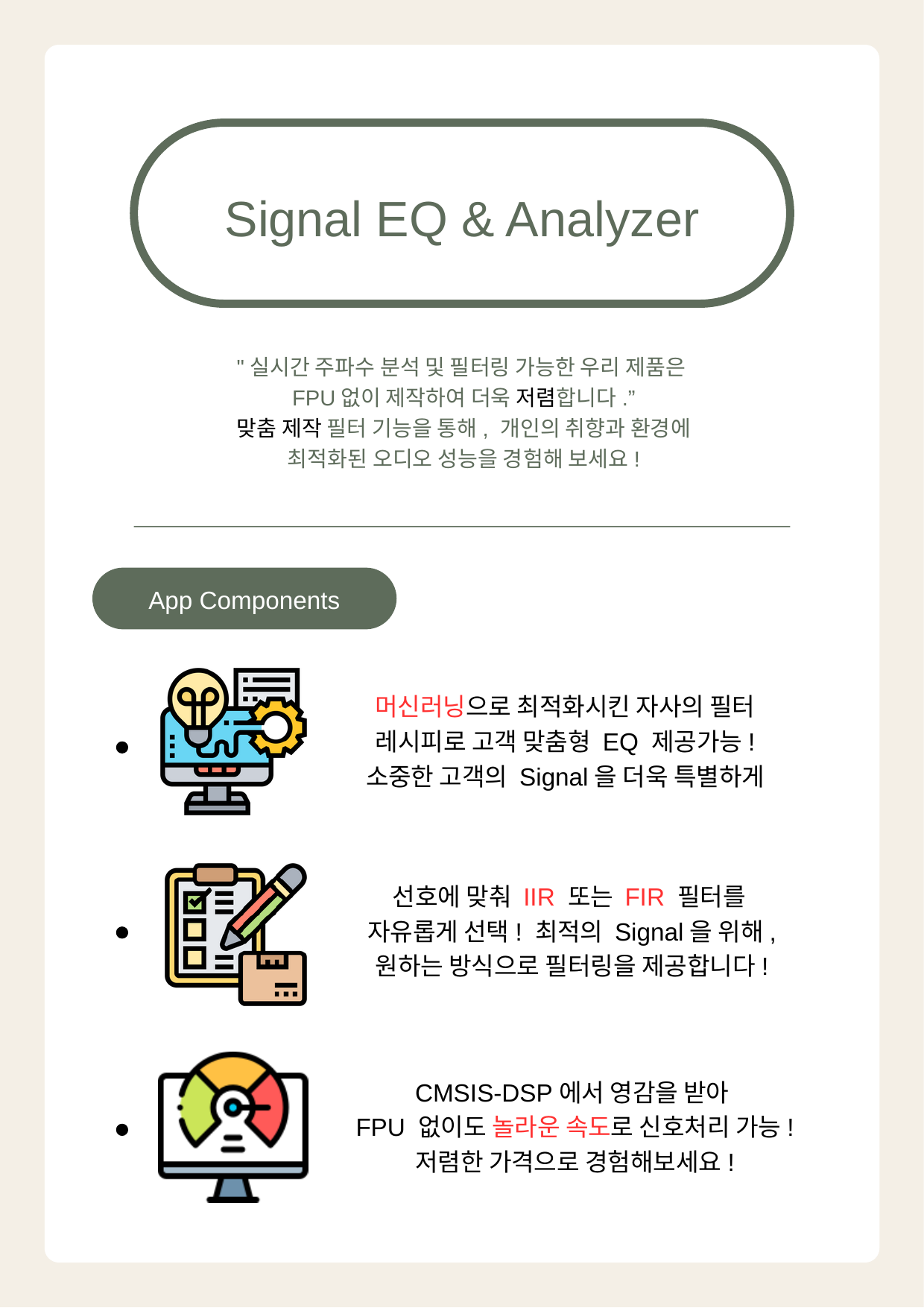

Signal EQ & Analyzer
"실시간 주파수 분석 및 필터링 가능한 우리 제품은
FPU없이 제작하여 더욱 저렴합니다.”
맞춤 제작 필터 기능을 통해, 개인의 취향과 환경에
최적화된 오디오 성능을 경험해 보세요!

App Components

머신러닝으로 최적화시킨 자사의 필터
레시피로 고객 맞춤형 EQ 제공가능!
소중한 고객의 Signal을 더욱 특별하게

선호에 맞춰 IIR 또는 FIR 필터를
자유롭게 선택! 최적의 Signal을 위해,
원하는 방식으로 필터링을 제공합니다!

CMSIS-DSP에서 영감을 받아
FPU 없이도 놀라운 속도로 신호처리 가능!
저렴한 가격으로 경험해보세요!